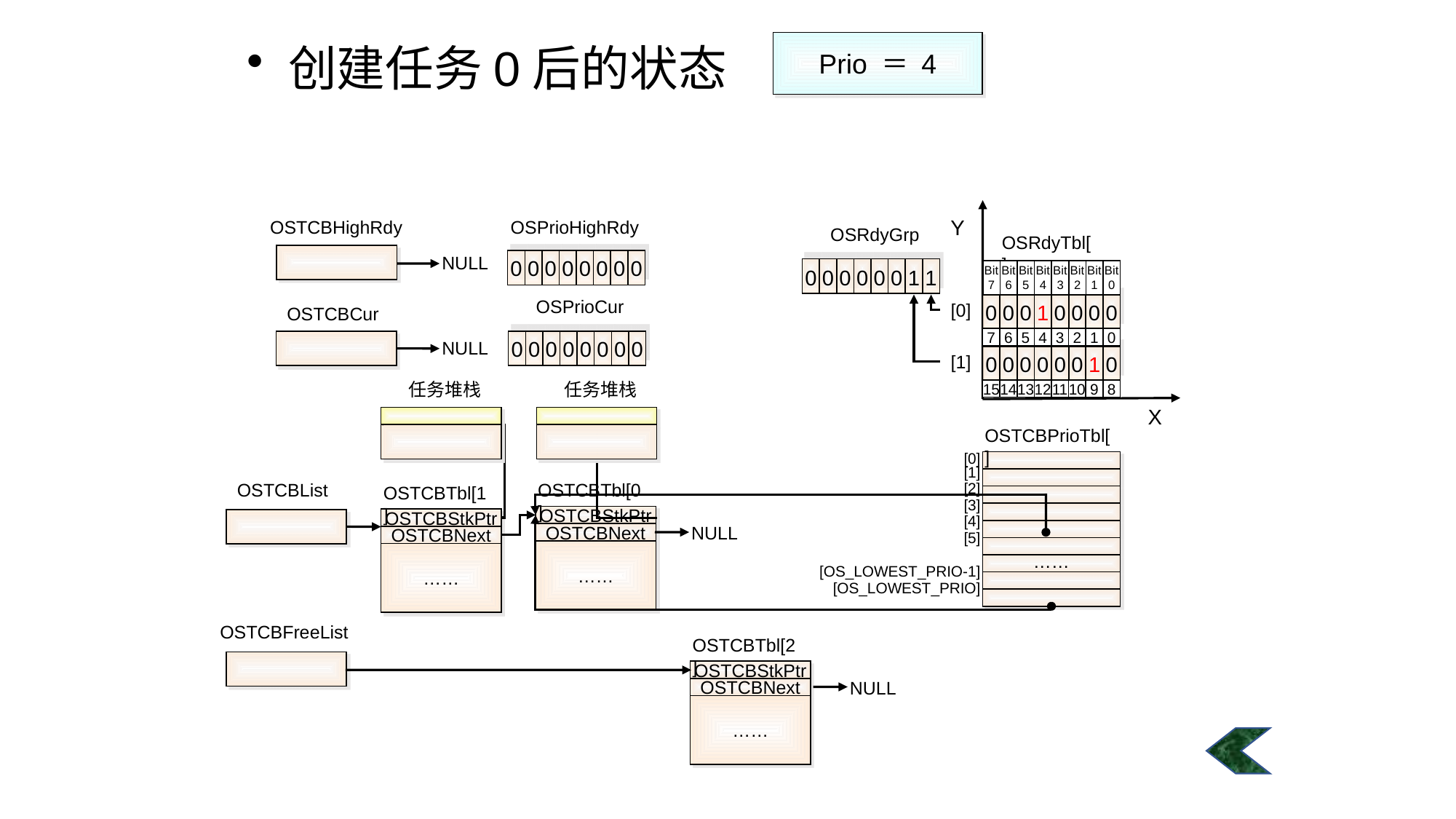

创建任务0后的状态
Prio ＝ 4

Y
OSRdyTbl[ ]
Bit
7
Bit
6
Bit
5
Bit
4
Bit
3
Bit
2
Bit
1
Bit
0
[0]
0
0
0
1
0
0
0
0
7
6
5
4
3
2
1
0
[1]

15
14
13
12
11
10
9
8

X
OSTCBHighRdy

NULL

OSPrioHighRdy
0
0
0
0
0
0
0
0
OSRdyGrp

0
0
0
0
0
0
1
1
OSPrioCur
0
0
0
0
0
0
0
0
OSTCBCur

NULL

0
0
0
0
0
0
1
0
任务堆栈

任务堆栈

OSTCBPrioTbl[ ]
[0]
[1]
[2]
[3]
[4]
[5]

[OS_LOWEST_PRIO-1]
[OS_LOWEST_PRIO]

……

OSTCBList

OSTCBTbl[0]
OSTCBStkPtr
OSTCBNext
……
OSTCBTbl[1]
OSTCBStkPtr
OSTCBNext
……

NULL

OSTCBFreeList

OSTCBTbl[2]
OSTCBStkPtr
OSTCBNext
……

NULL